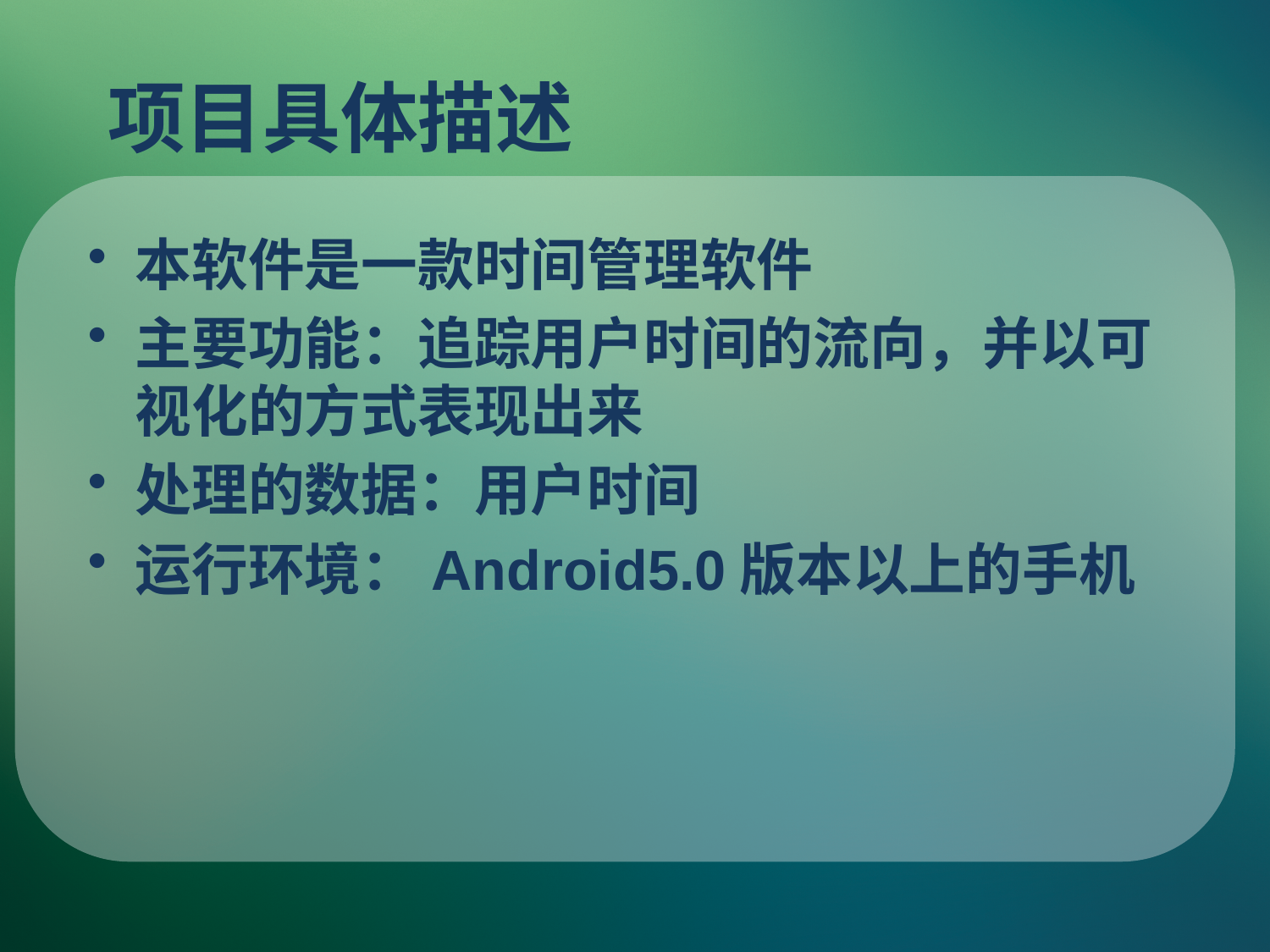

# 项目具体描述

本软件是一款时间管理软件
主要功能：追踪用户时间的流向，并以可视化的方式表现出来
处理的数据：用户时间
运行环境：Android5.0版本以上的手机